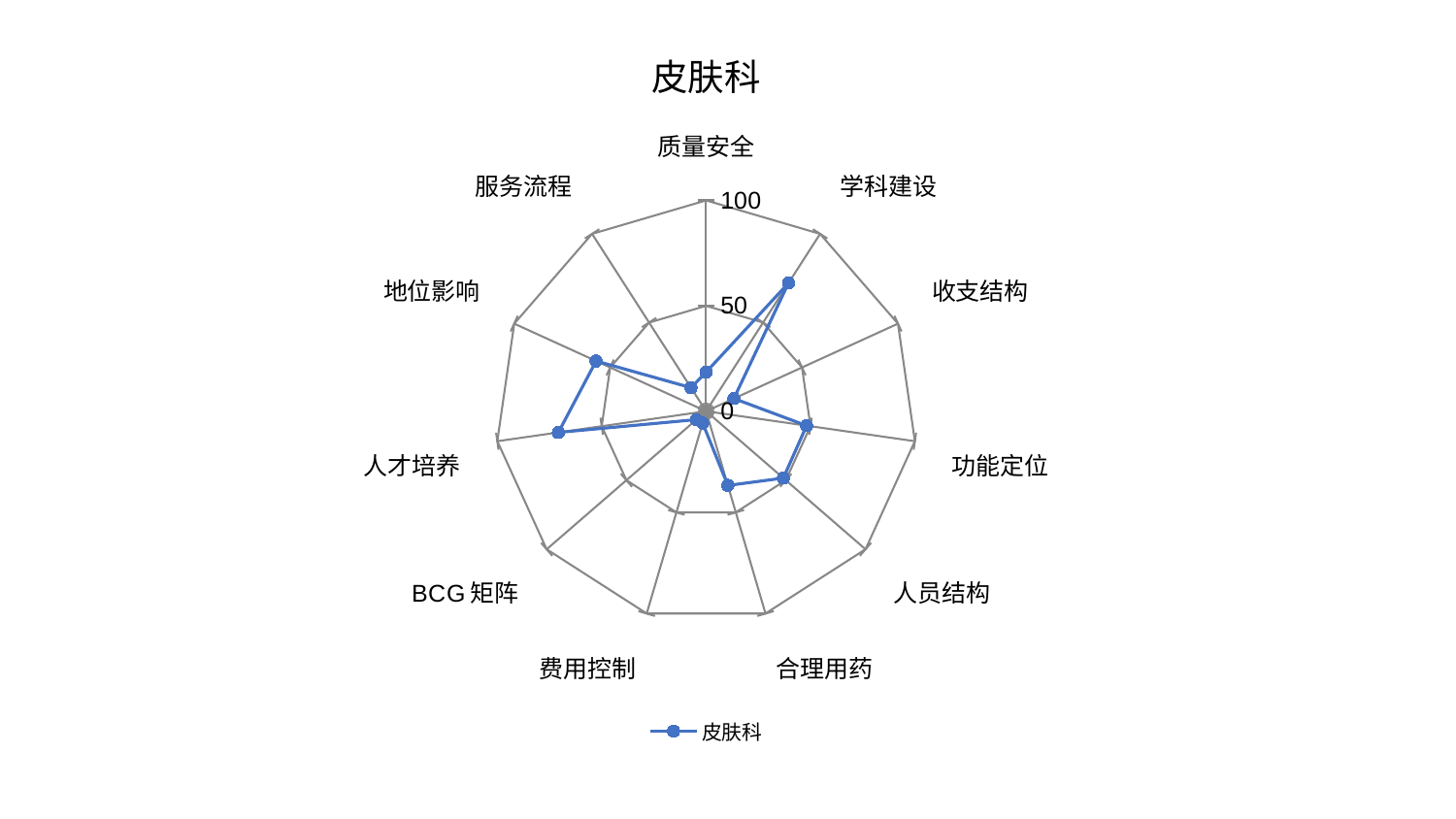

### Chart: 皮肤科

| Category | 皮肤科 |
|---|---|
| 质量安全 | 18.557788337057552 |
| 学科建设 | 72.29739673320813 |
| 收支结构 | 14.485421580024331 |
| 功能定位 | 48.132288293356005 |
| 人员结构 | 48.442379910578005 |
| 合理用药 | 36.68330414575459 |
| 费用控制 | 5.879387794176574 |
| BCG矩阵 | 6.087417244942017 |
| 人才培养 | 70.7663068056737 |
| 地位影响 | 57.34961659723503 |
| 服务流程 | 13.257132863532206 |
134